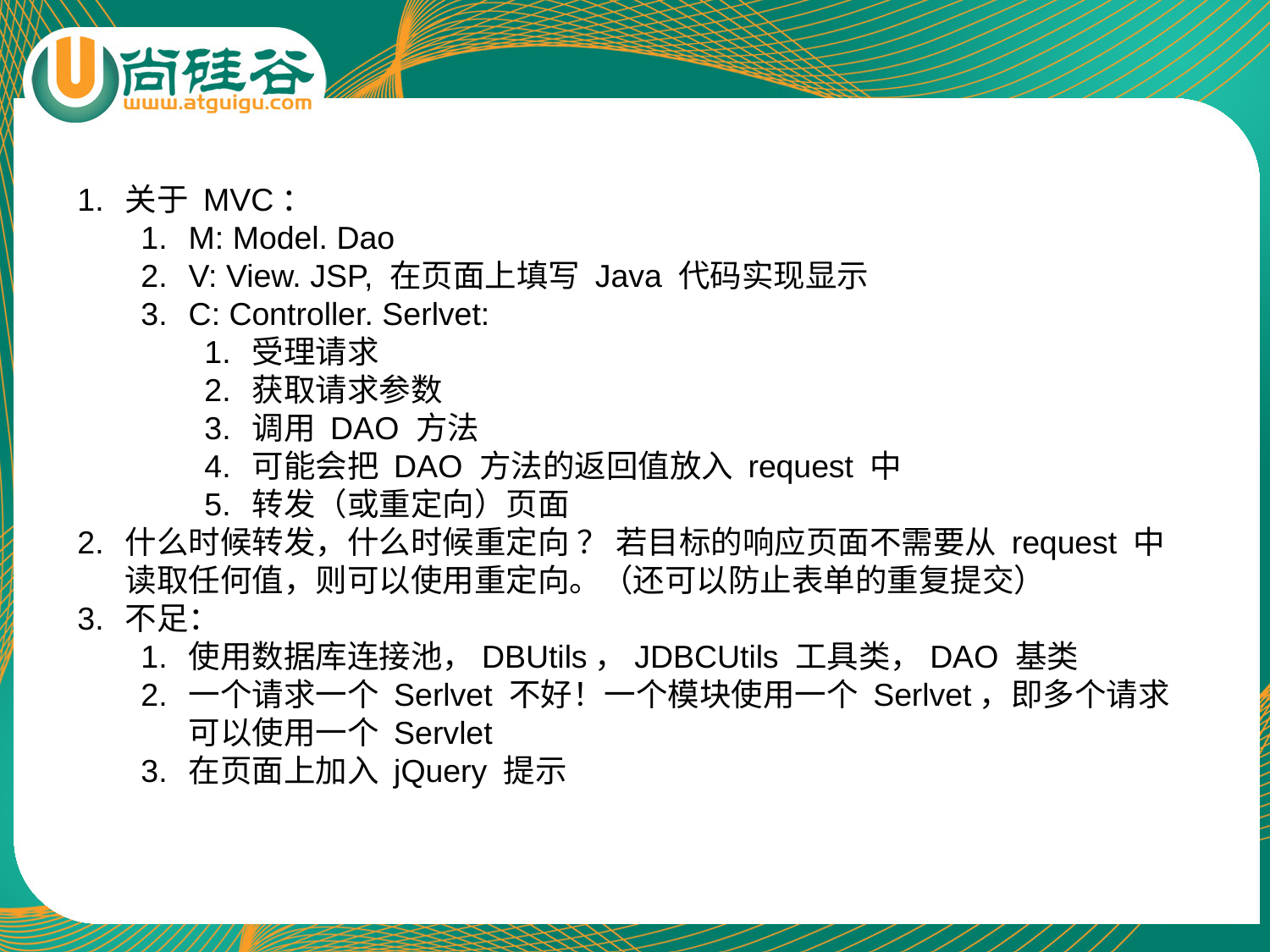

关于 MVC：
M: Model. Dao
V: View. JSP, 在页面上填写 Java 代码实现显示
C: Controller. Serlvet:
受理请求
获取请求参数
调用 DAO 方法
可能会把 DAO 方法的返回值放入 request 中
转发（或重定向）页面
什么时候转发，什么时候重定向 ？ 若目标的响应页面不需要从 request 中读取任何值，则可以使用重定向。（还可以防止表单的重复提交）
不足：
使用数据库连接池，DBUtils，JDBCUtils 工具类，DAO 基类
一个请求一个 Serlvet 不好！一个模块使用一个 Serlvet，即多个请求可以使用一个 Servlet
在页面上加入 jQuery 提示